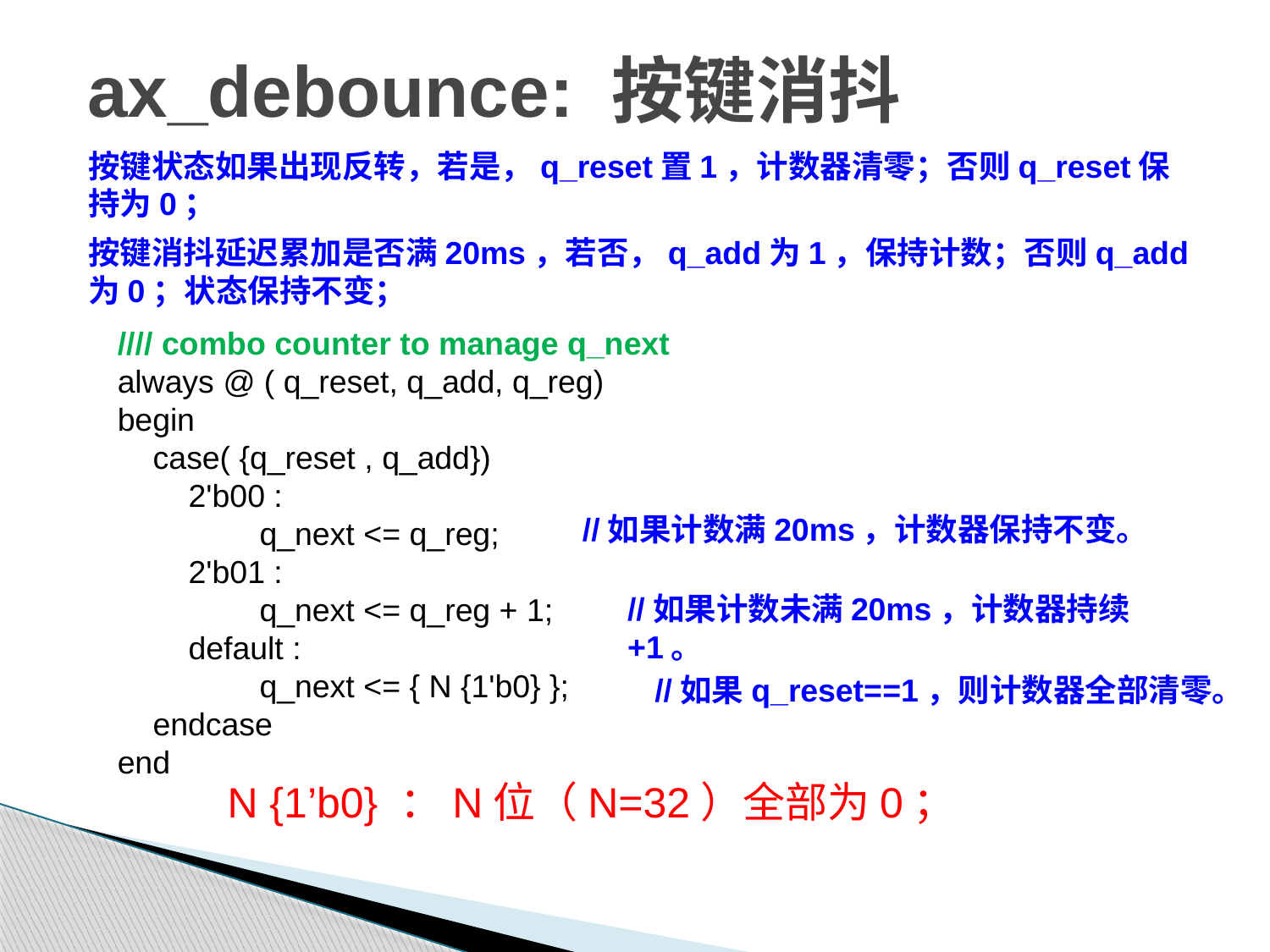

# ax_debounce: 按键消抖
按键状态如果出现反转，若是，q_reset置1，计数器清零；否则q_reset保持为0；
按键消抖延迟累加是否满20ms，若否，q_add为1，保持计数；否则q_add为0；状态保持不变；
//// combo counter to manage q_next
always @ ( q_reset, q_add, q_reg)
begin
    case( {q_reset , q_add})
        2'b00 :
                q_next <= q_reg;
        2'b01 :
                q_next <= q_reg + 1;
        default :
                q_next <= { N {1'b0} };
    endcase
end
//如果计数满20ms，计数器保持不变。
//如果计数未满20ms，计数器持续+1。
//如果q_reset==1，则计数器全部清零。
N {1’b0} ：N位（N=32）全部为0；